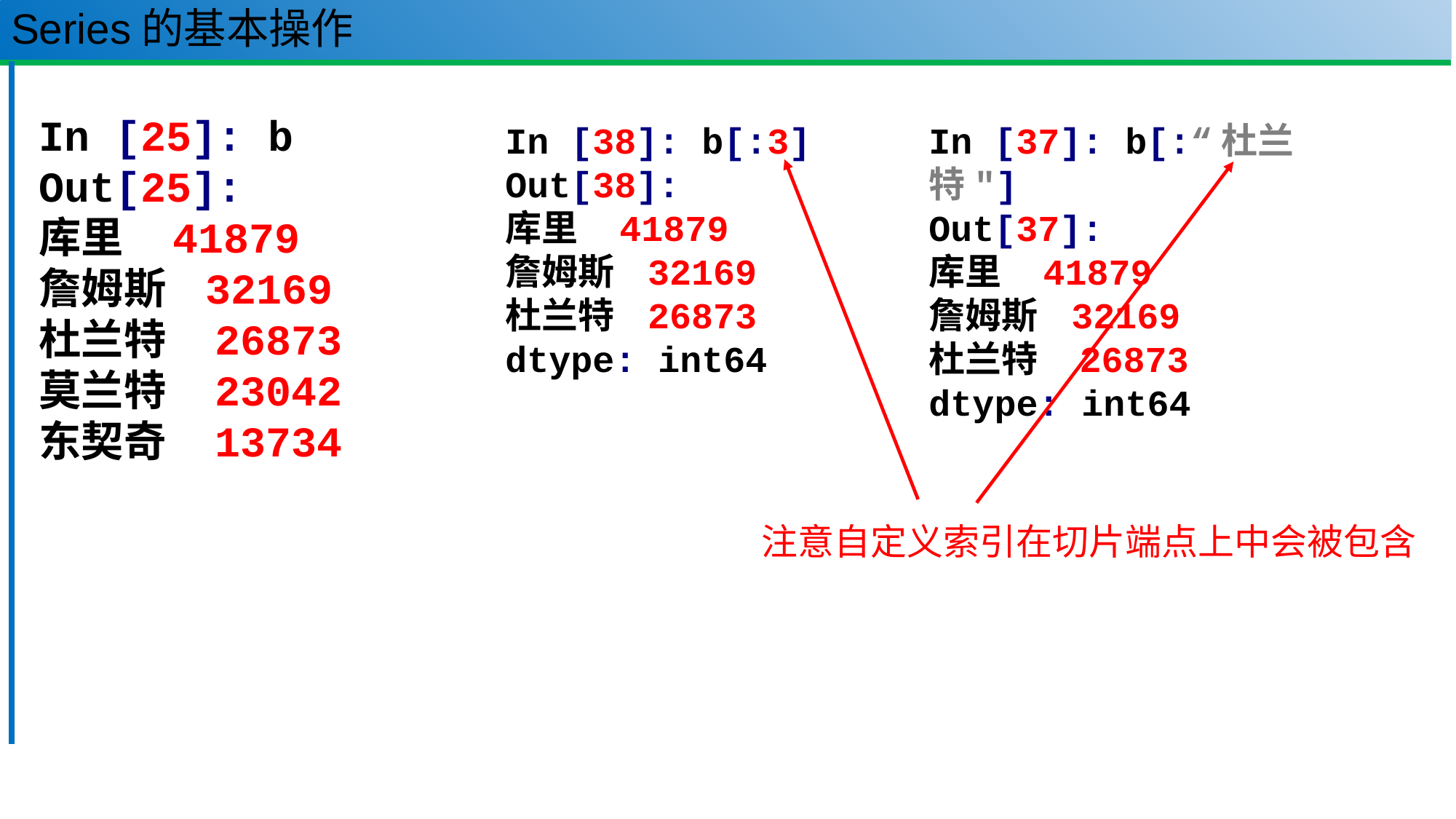

# Series的基本操作
In [25]: b
Out[25]:
库里    41879
詹姆斯   32169
杜兰特    26873
莫兰特    23042
东契奇    13734
In [38]: b[:3]
Out[38]:
库里    41879
詹姆斯   32169
杜兰特   26873
dtype: int64
In [37]: b[:“杜兰特"]
Out[37]:
库里    41879
詹姆斯   32169
杜兰特    26873
dtype: int64
注意自定义索引在切片端点上中会被包含